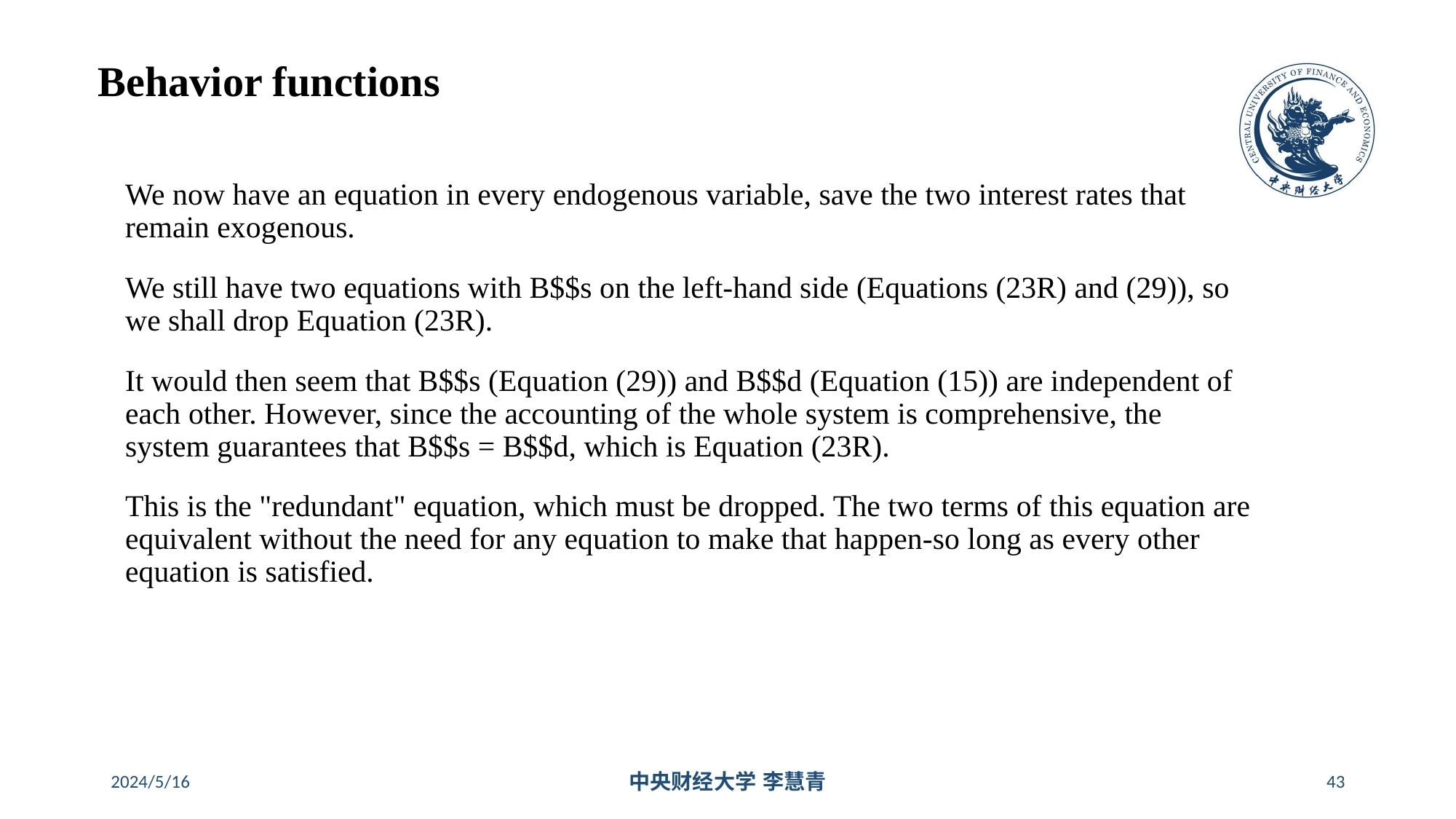

# Behavior functions
We now have an equation in every endogenous variable, save the two interest rates that remain exogenous.
We still have two equations with B$$s on the left-hand side (Equations (23R) and (29)), so we shall drop Equation (23R).
It would then seem that B$$s (Equation (29)) and B$$d (Equation (15)) are independent of each other. However, since the accounting of the whole system is comprehensive, the system guarantees that B$$s = B$$d, which is Equation (23R).
This is the "redundant" equation, which must be dropped. The two terms of this equation are equivalent without the need for any equation to make that happen-so long as every other equation is satisfied.

2024/5/16
中央财经大学 李慧青
43